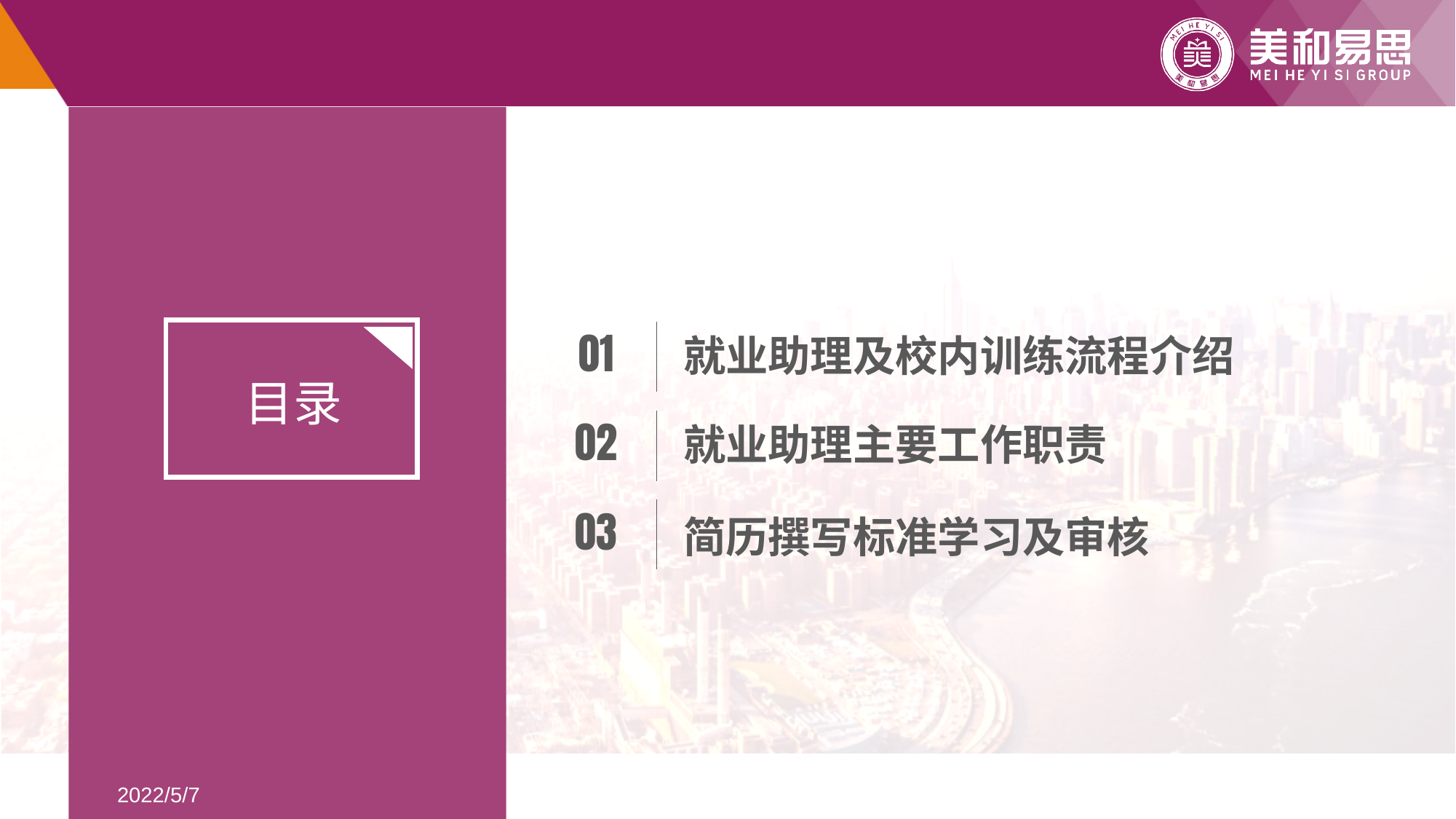

01
就业助理及校内训练流程介绍
02
就业助理主要工作职责
03
简历撰写标准学习及审核
2022/5/7
2